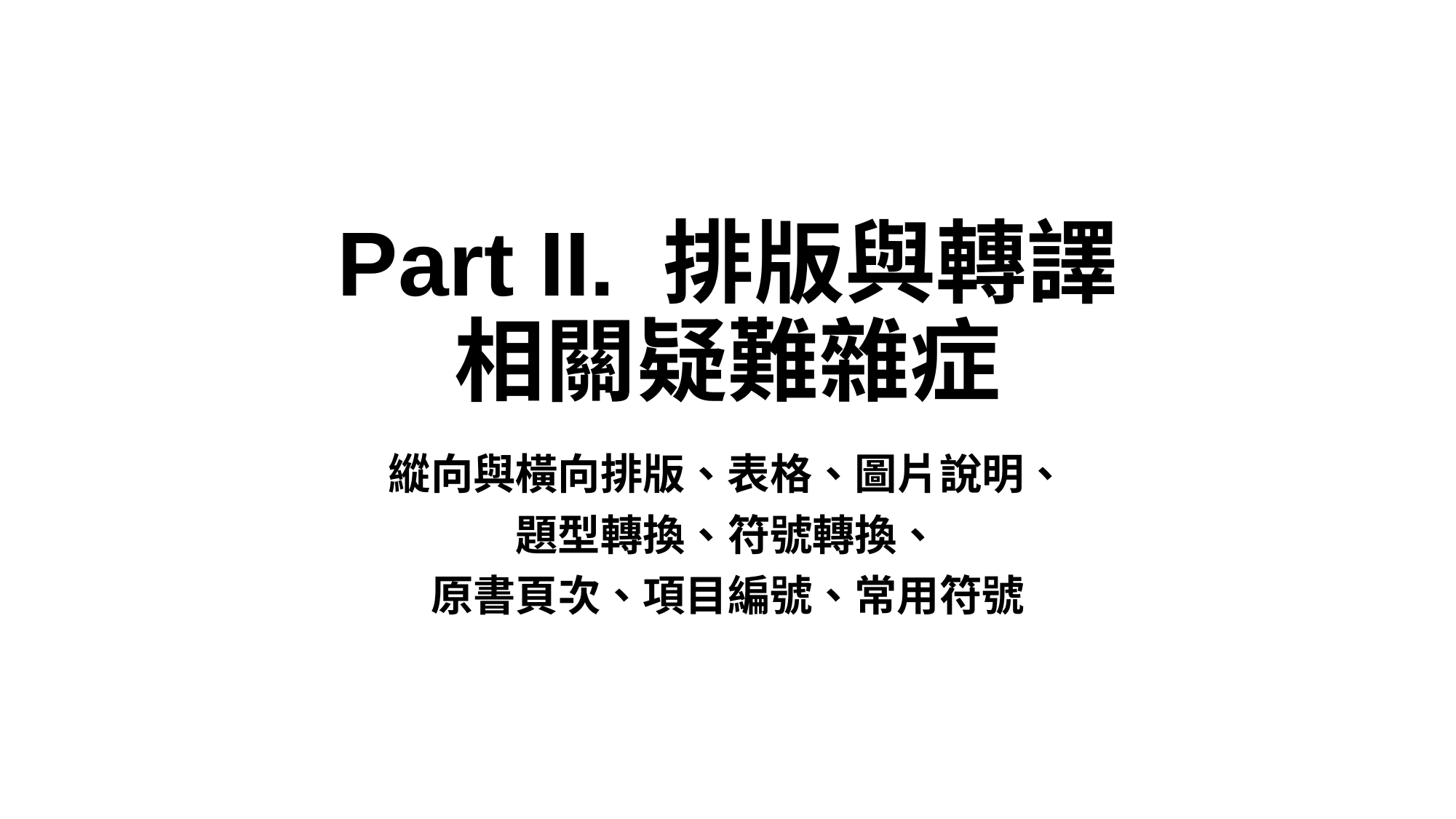

# Part II. 排版與轉譯 相關疑難雜症
縱向與橫向排版、表格、圖片說明、
題型轉換、符號轉換、
原書頁次、項目編號、常用符號